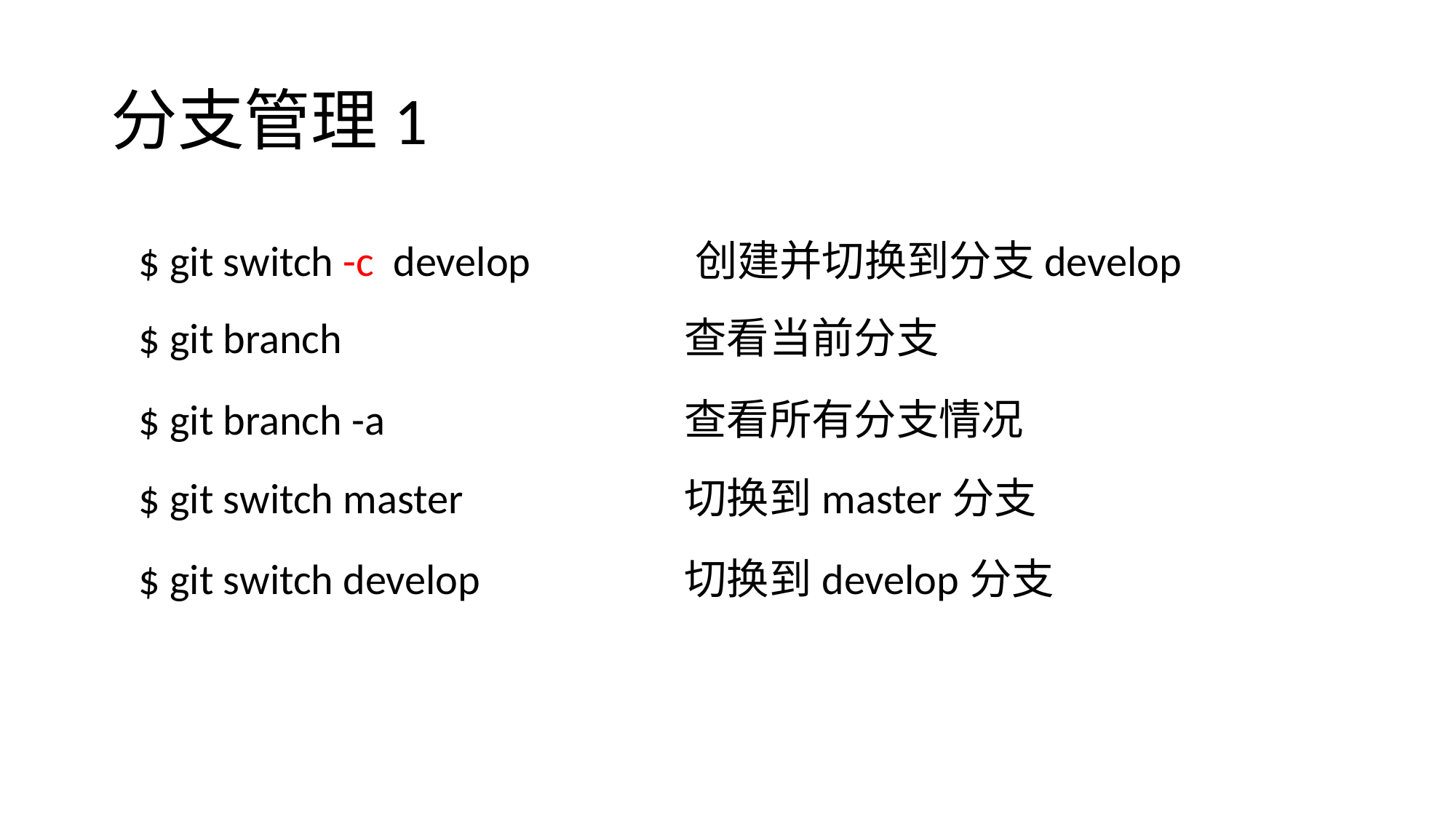

# 分支管理1
$ git switch -c  develop                创建并切换到分支develop
$ git branch                 		查看当前分支
$ git branch -a                 		查看所有分支情况
$ git switch master                 	切换到master分支
$ git switch develop                 	切换到develop分支